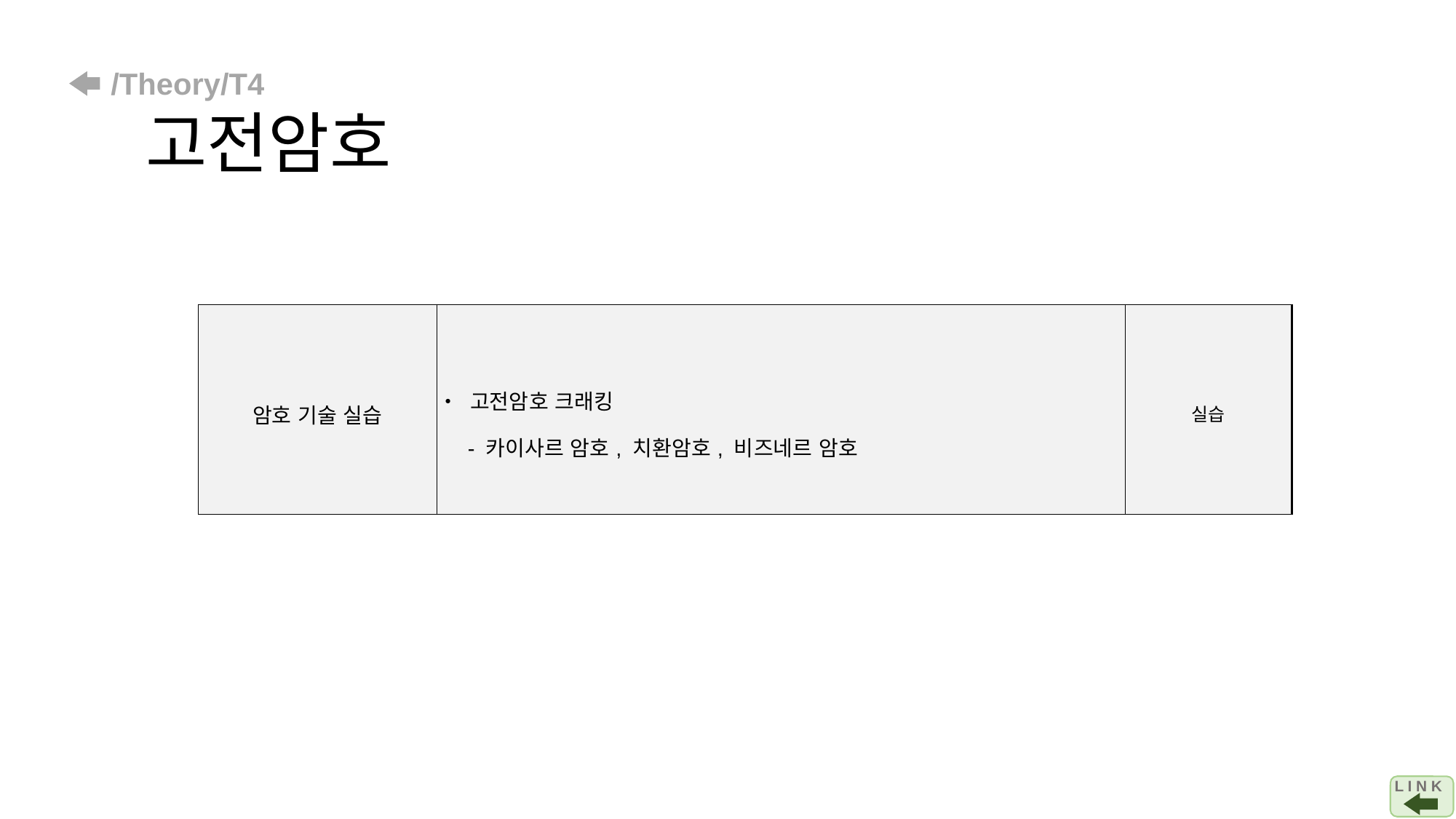

# /Theory/T4 고전암호

| 암호 기술 실습 | • 고전암호 크래킹 - 카이사르 암호, 치환암호, 비즈네르 암호 | 실습 |
| --- | --- | --- |
L I N K